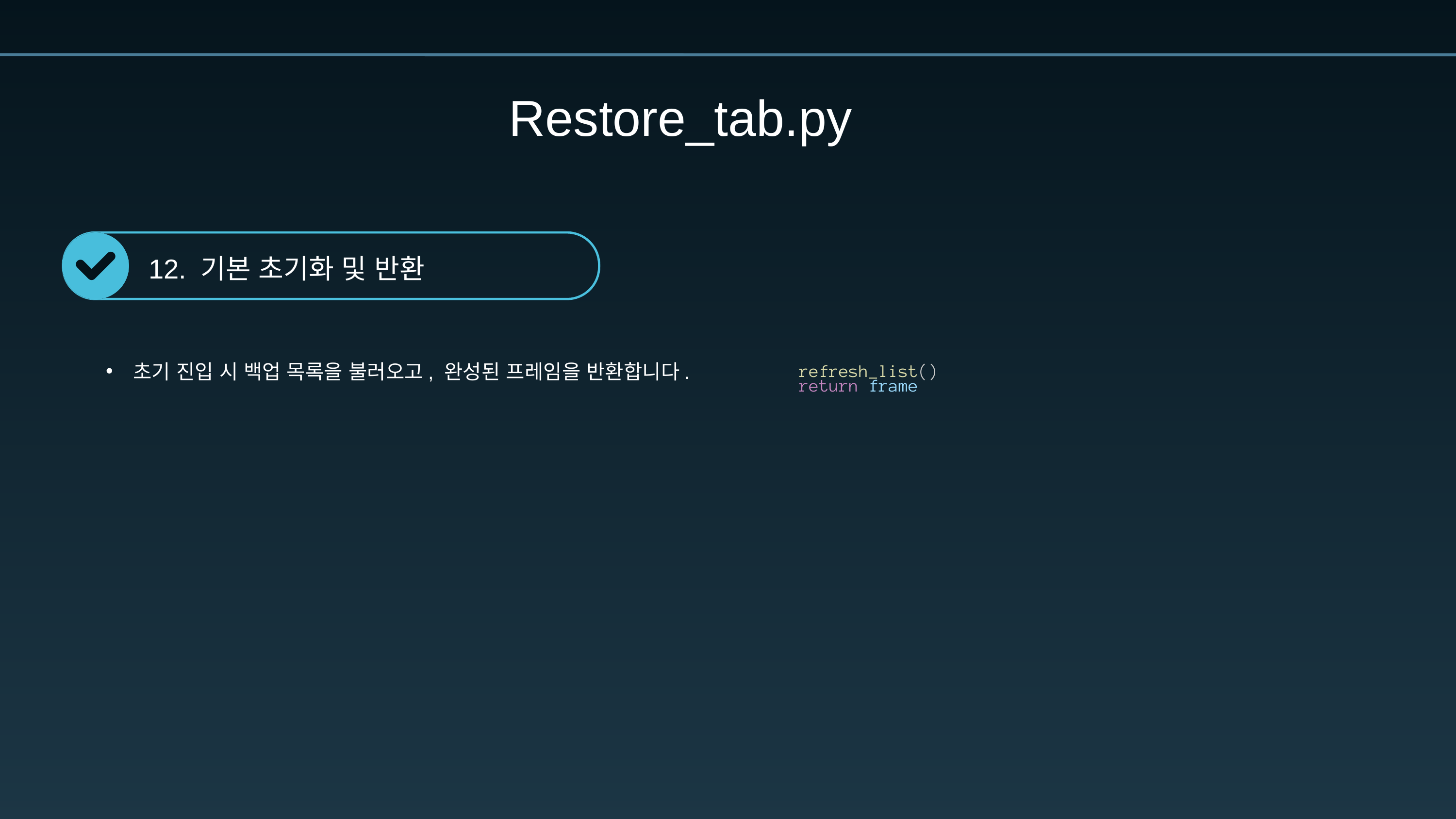

Restore_tab.py

12. 기본 초기화 및 반환
초기 진입 시 백업 목록을 불러오고, 완성된 프레임을 반환합니다.
    refresh_list()
    return frame